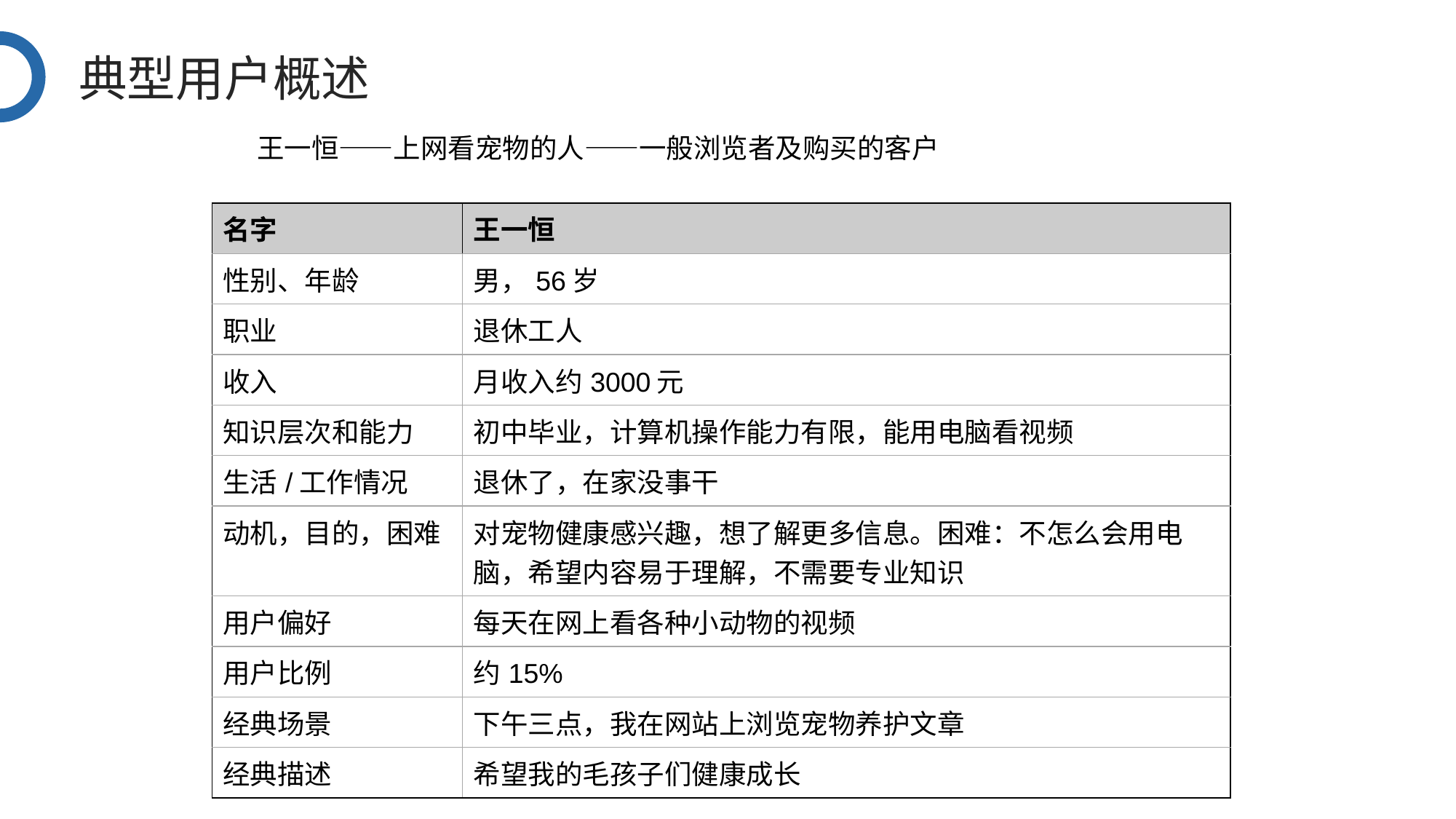

典型用户概述
王一恒——上网看宠物的人——一般浏览者及购买的客户
| 名字 | 王一恒 |
| --- | --- |
| 性别、年龄 | 男，56岁 |
| 职业 | 退休工人 |
| 收入 | 月收入约3000元 |
| 知识层次和能力 | 初中毕业，计算机操作能力有限，能用电脑看视频 |
| 生活/工作情况 | 退休了，在家没事干 |
| 动机，目的，困难 | 对宠物健康感兴趣，想了解更多信息。困难：不怎么会用电脑，希望内容易于理解，不需要专业知识 |
| 用户偏好 | 每天在网上看各种小动物的视频 |
| 用户比例 | 约15% |
| 经典场景 | 下午三点，我在网站上浏览宠物养护文章 |
| 经典描述 | 希望我的毛孩子们健康成长 |